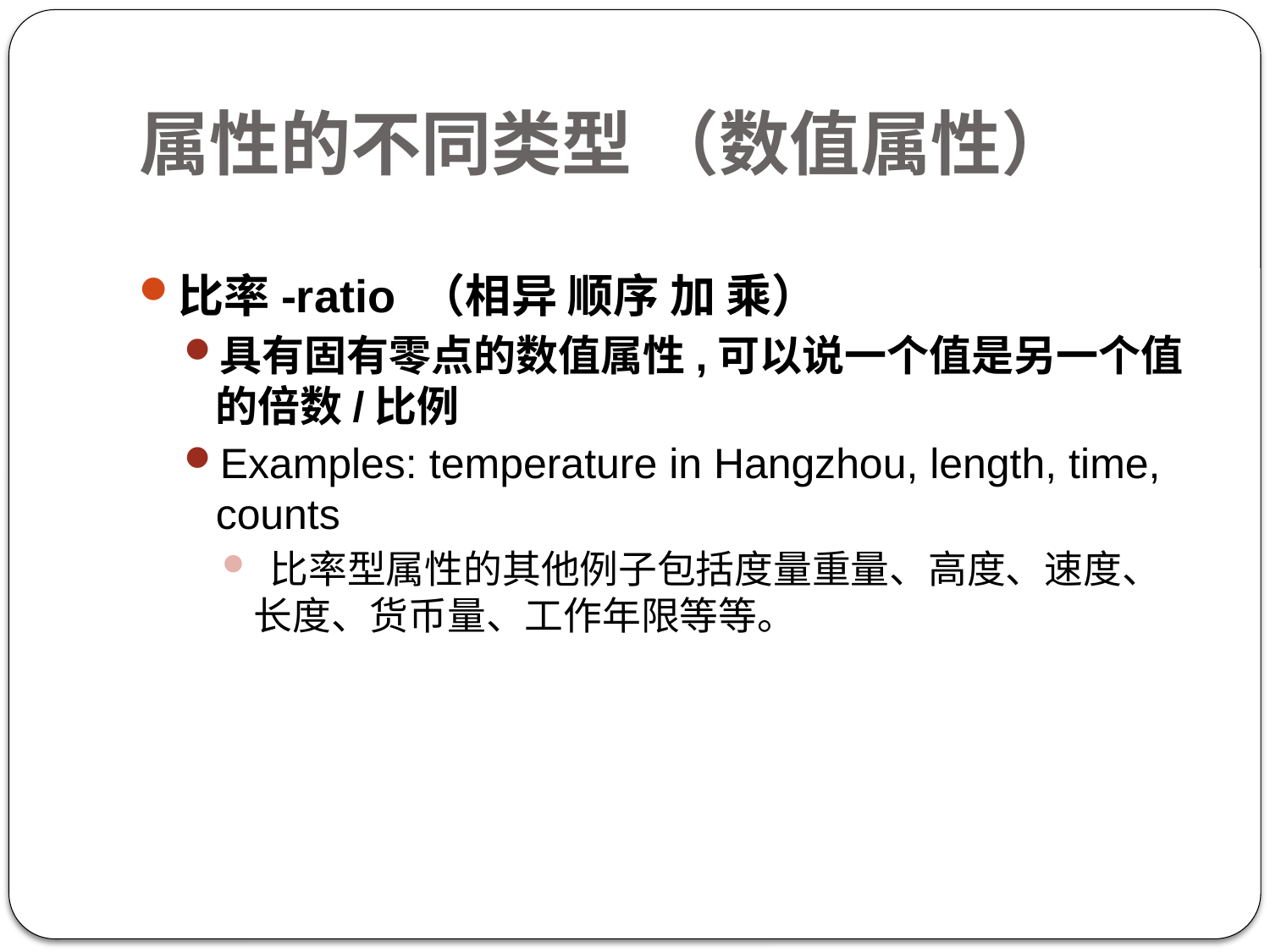

# 属性的不同类型 （数值属性）

比率-ratio （相异 顺序 加 乘）
具有固有零点的数值属性,可以说一个值是另一个值的倍数/比例
Examples: temperature in Hangzhou, length, time, counts
 比率型属性的其他例子包括度量重量、高度、速度、长度、货币量、工作年限等等。